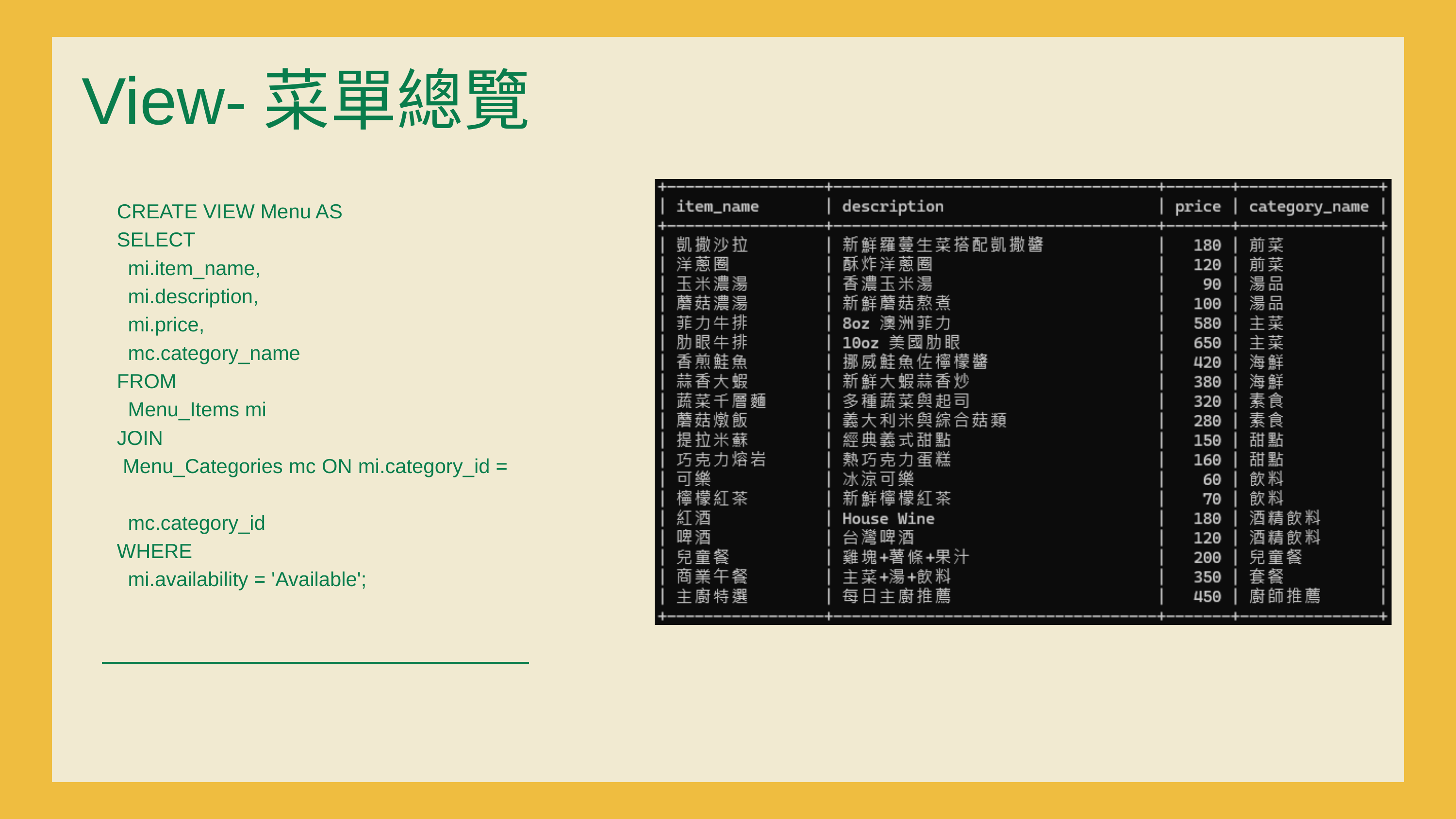

View-菜單總覽
| CREATE VIEW Menu AS SELECT mi.item\_name, mi.description, mi.price, mc.category\_name FROM Menu\_Items mi JOIN Menu\_Categories mc ON mi.category\_id = mc.category\_id WHERE mi.availability = 'Available'; |
| --- |
|  |